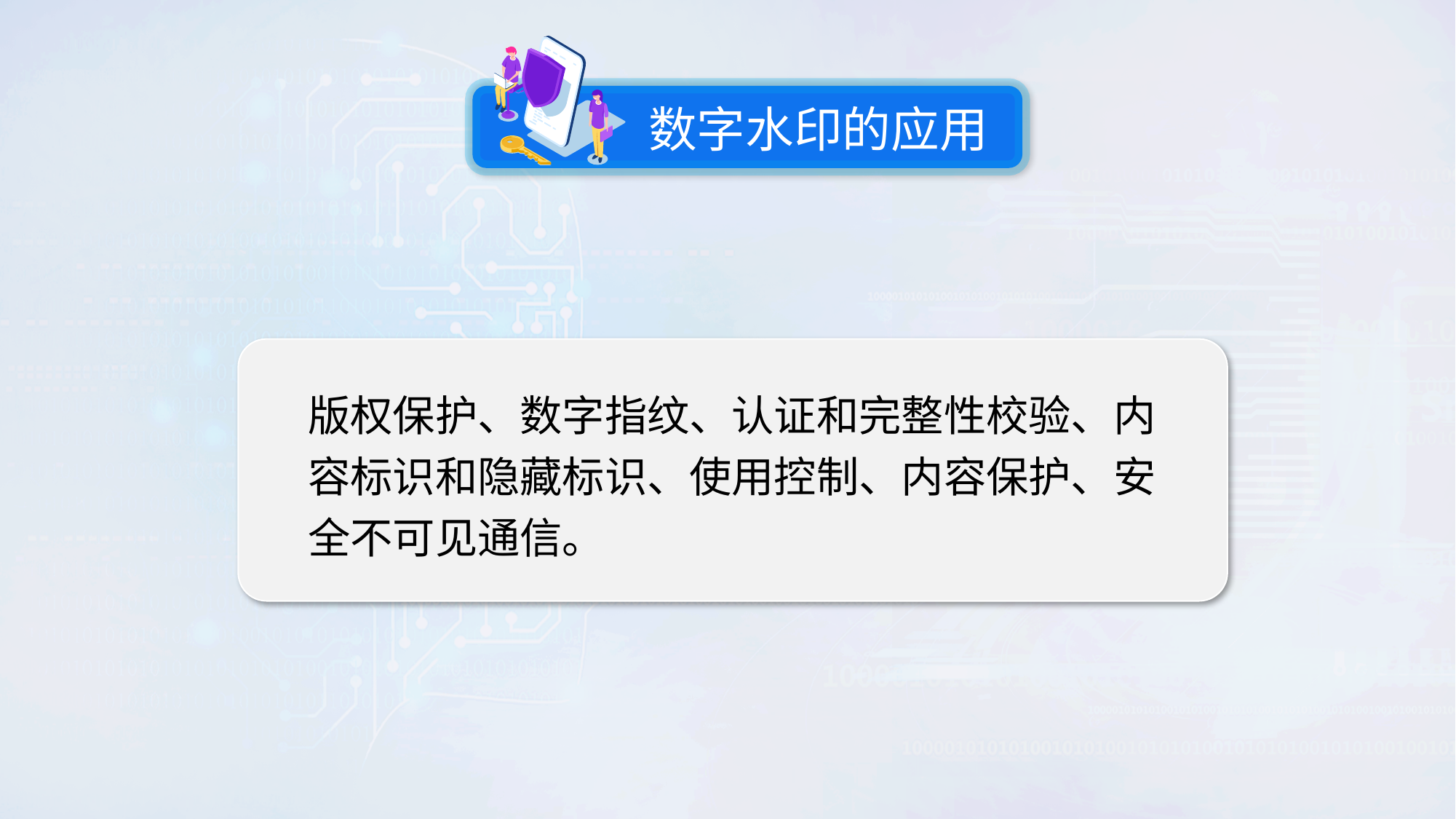

数字水印的应用

版权保护、数字指纹、认证和完整性校验、内容标识和隐藏标识、使用控制、内容保护、安全不可见通信。